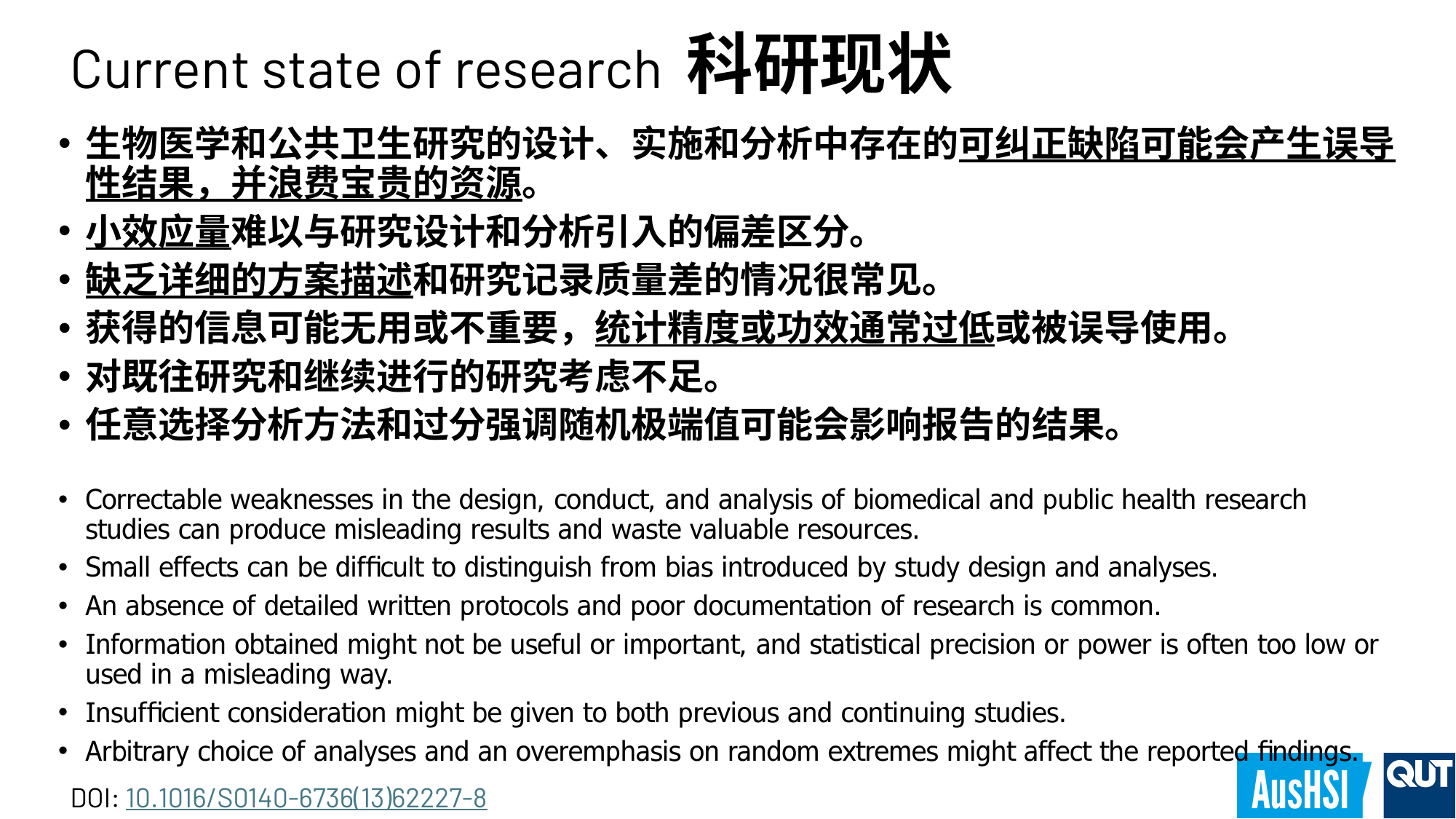

# Current state of research 科研现状
生物医学和公共卫生研究的设计、实施和分析中存在的可纠正缺陷可能会产生误导性结果，并浪费宝贵的资源。
小效应量难以与研究设计和分析引入的偏差区分。
缺乏详细的方案描述和研究记录质量差的情况很常见。
获得的信息可能无用或不重要，统计精度或功效通常过低或被误导使用。
对既往研究和继续进行的研究考虑不足。
任意选择分析方法和过分强调随机极端值可能会影响报告的结果。
Correctable weaknesses in the design, conduct, and analysis of biomedical and public health research studies can produce misleading results and waste valuable resources.
Small effects can be difficult to distinguish from bias introduced by study design and analyses.
An absence of detailed written protocols and poor documentation of research is common.
Information obtained might not be useful or important, and statistical precision or power is often too low or used in a misleading way.
Insufficient consideration might be given to both previous and continuing studies.
Arbitrary choice of analyses and an overemphasis on random extremes might affect the reported findings.
DOI: 10.1016/S0140-6736(13)62227-8